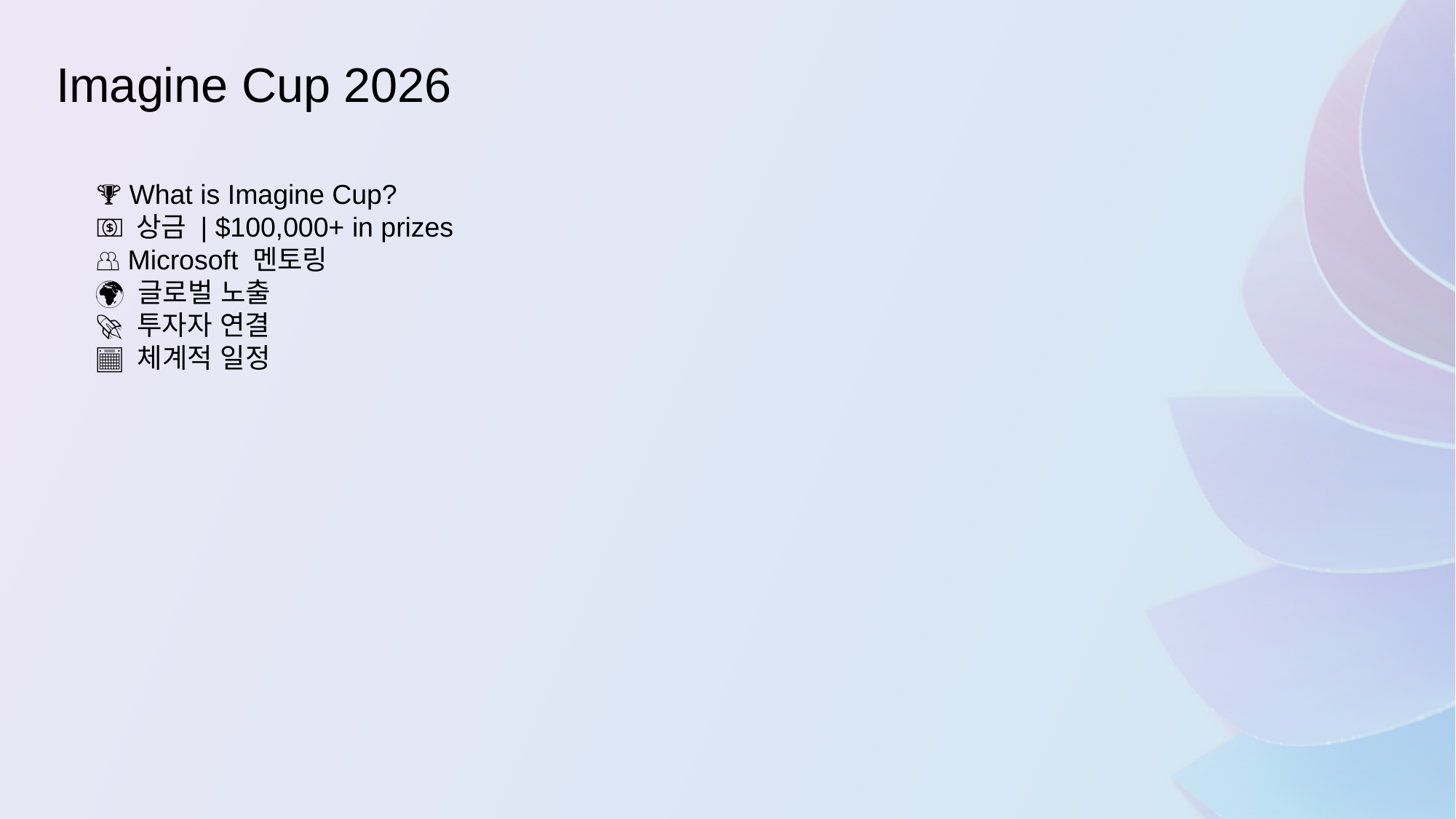

Imagine Cup 2026
🏆 What is Imagine Cup?
💵 상금 | $100,000+ in prizes
👥 Microsoft 멘토링
🌍 글로벌 노출
🚀 투자자 연결
📅 체계적 일정